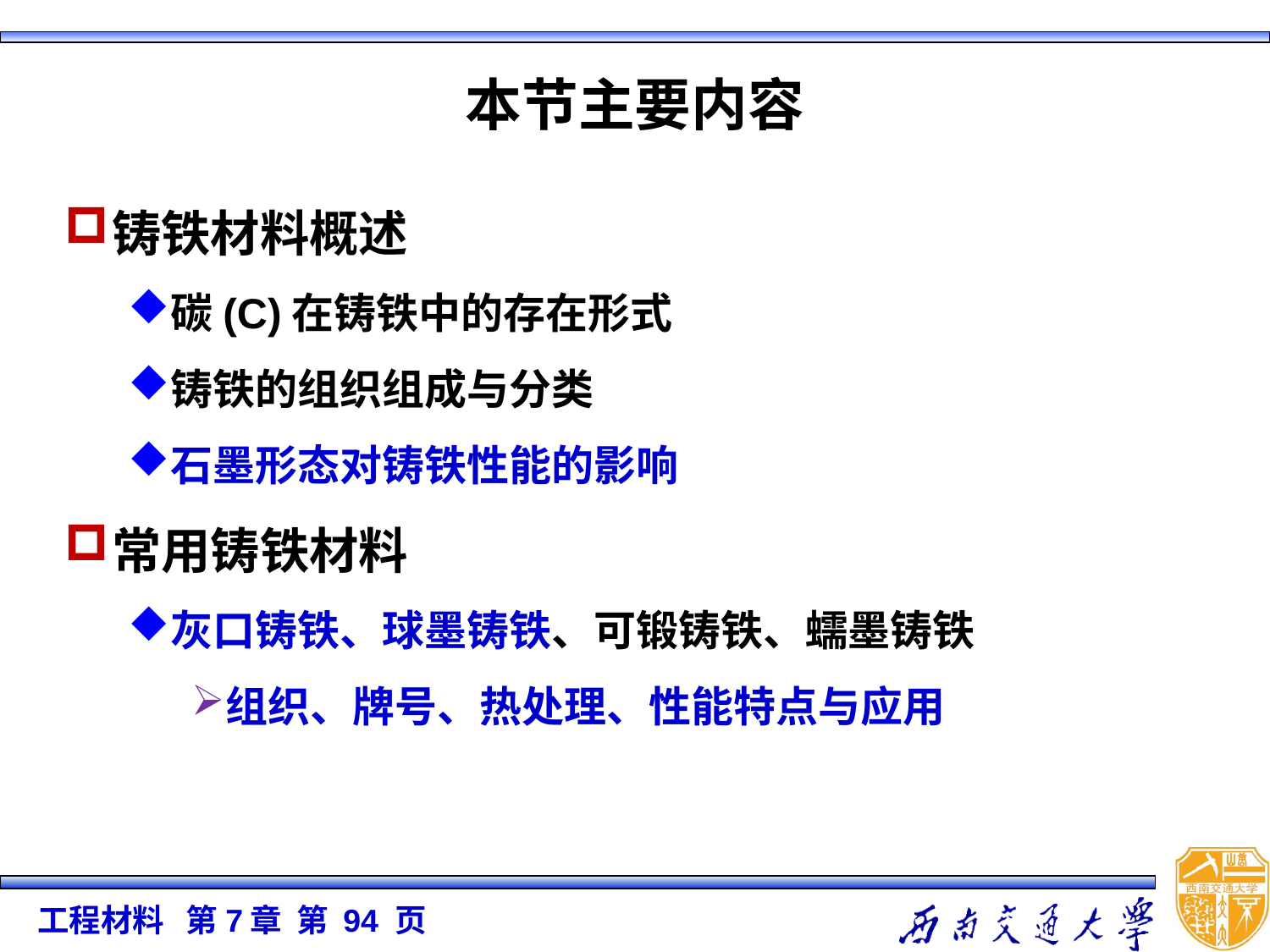

# 本节主要内容
铸铁材料概述
碳(C)在铸铁中的存在形式
铸铁的组织组成与分类
石墨形态对铸铁性能的影响
常用铸铁材料
灰口铸铁、球墨铸铁、可锻铸铁、蠕墨铸铁
组织、牌号、热处理、性能特点与应用